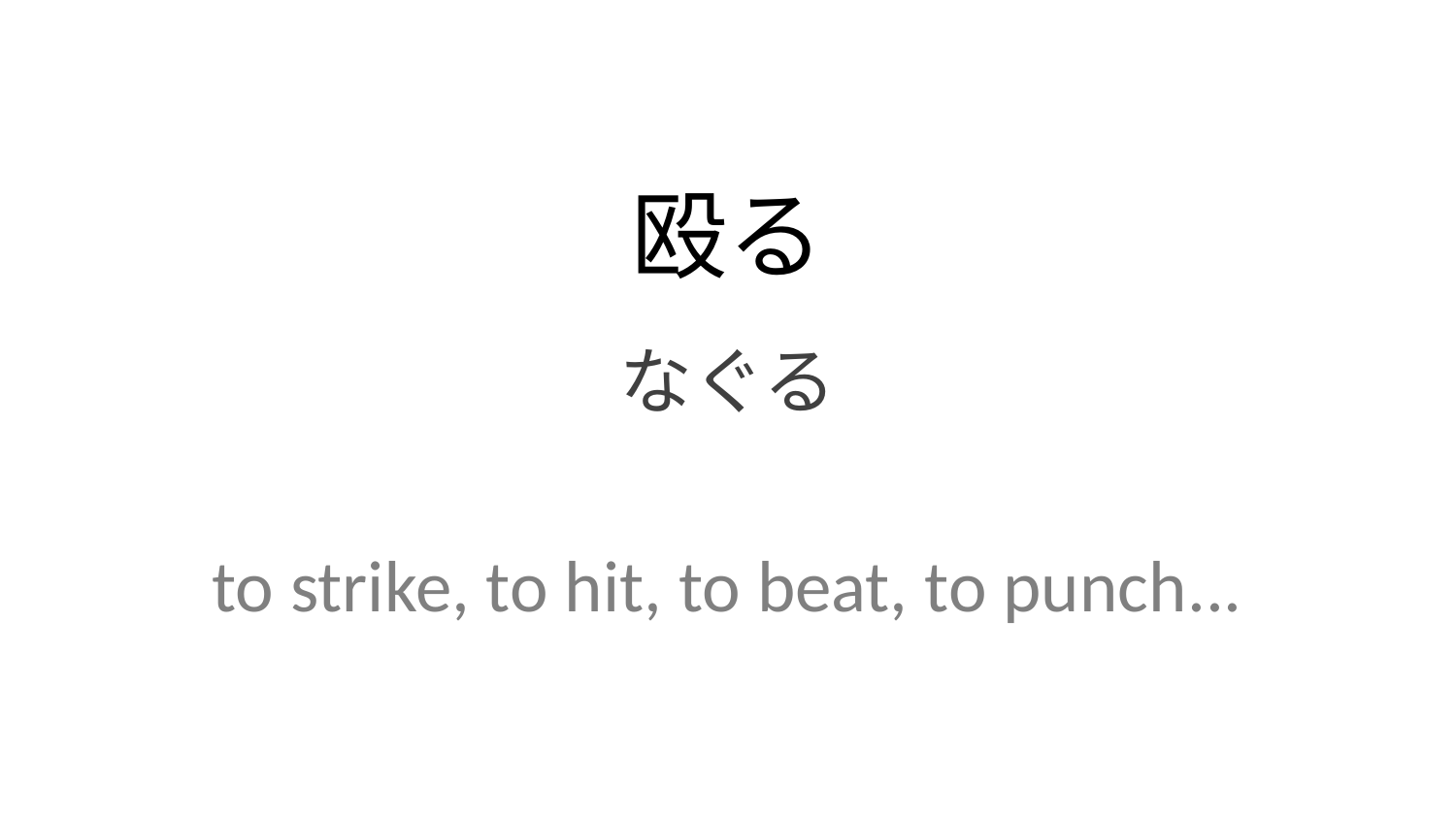

殴る

なぐる
to strike, to hit, to beat, to punch...